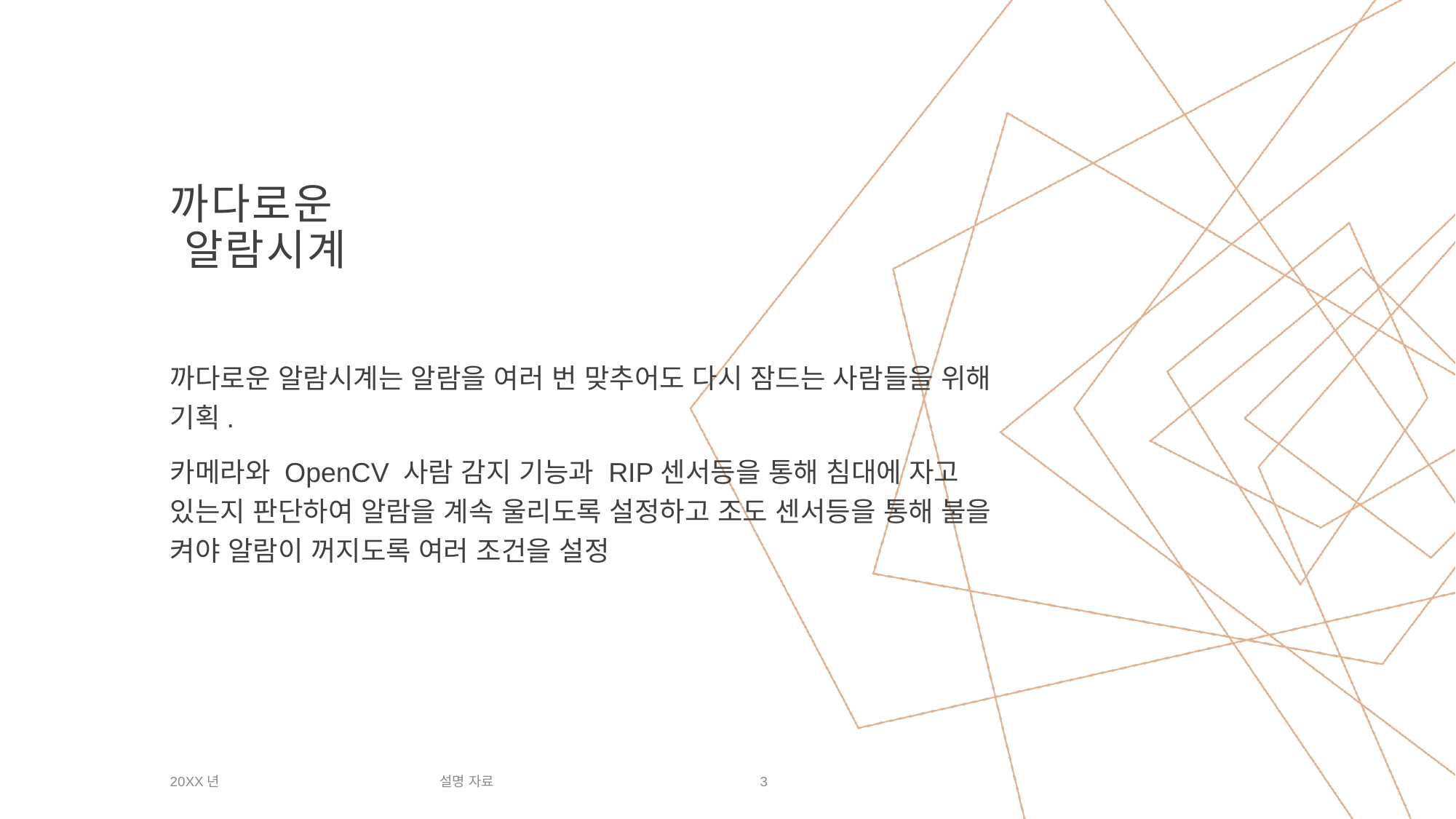

# 까다로운 알람시계
까다로운 알람시계는 알람을 여러 번 맞추어도 다시 잠드는 사람들을 위해 기획.
카메라와 OpenCV 사람 감지 기능과 RIP센서등을 통해 침대에 자고 있는지 판단하여 알람을 계속 울리도록 설정하고 조도 센서등을 통해 불을 켜야 알람이 꺼지도록 여러 조건을 설정

설명 자료
20XX년
3